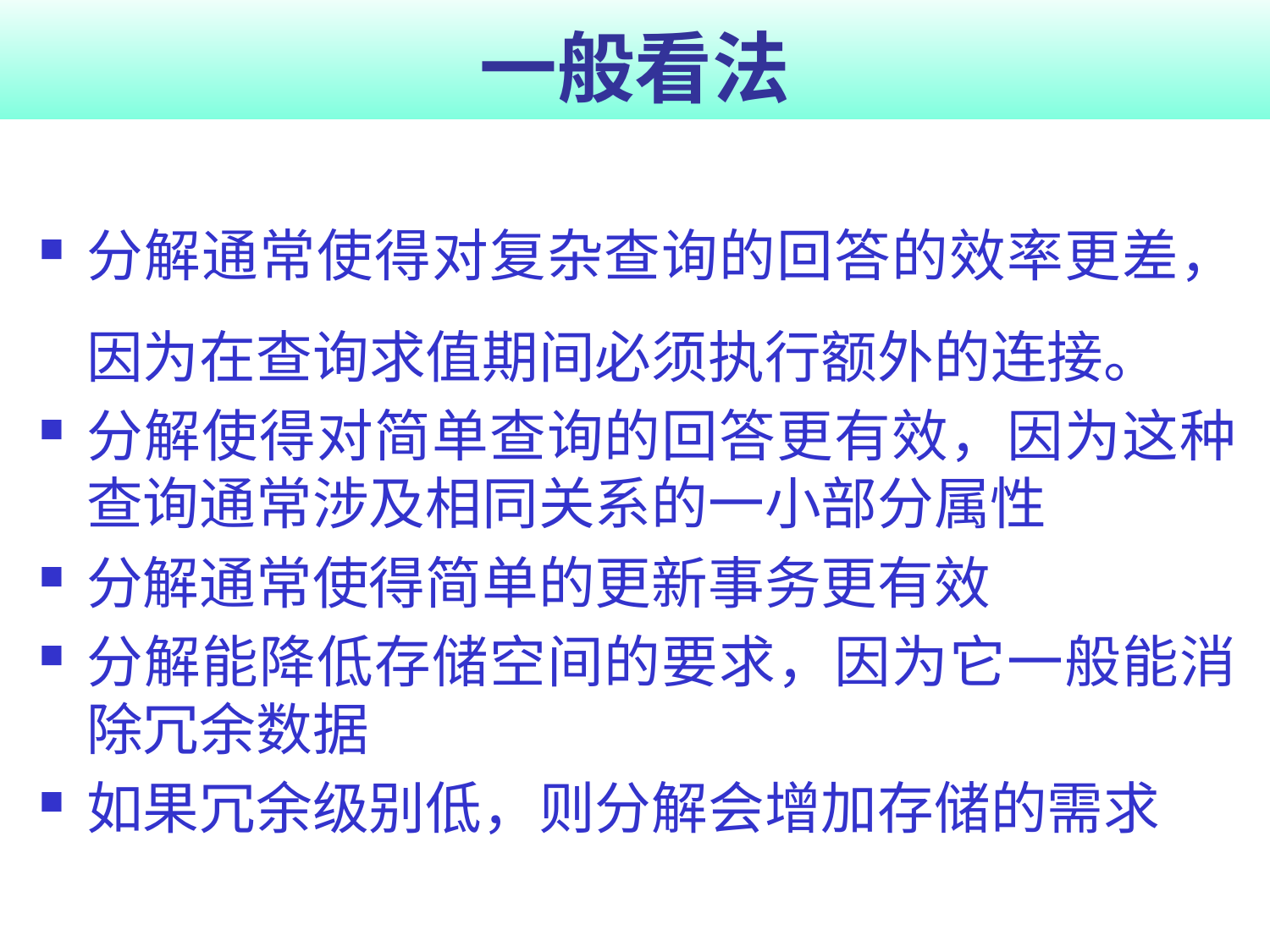

# 一般看法
分解通常使得对复杂查询的回答的效率更差，因为在查询求值期间必须执行额外的连接。
分解使得对简单查询的回答更有效，因为这种查询通常涉及相同关系的一小部分属性
分解通常使得简单的更新事务更有效
分解能降低存储空间的要求，因为它一般能消除冗余数据
如果冗余级别低，则分解会增加存储的需求